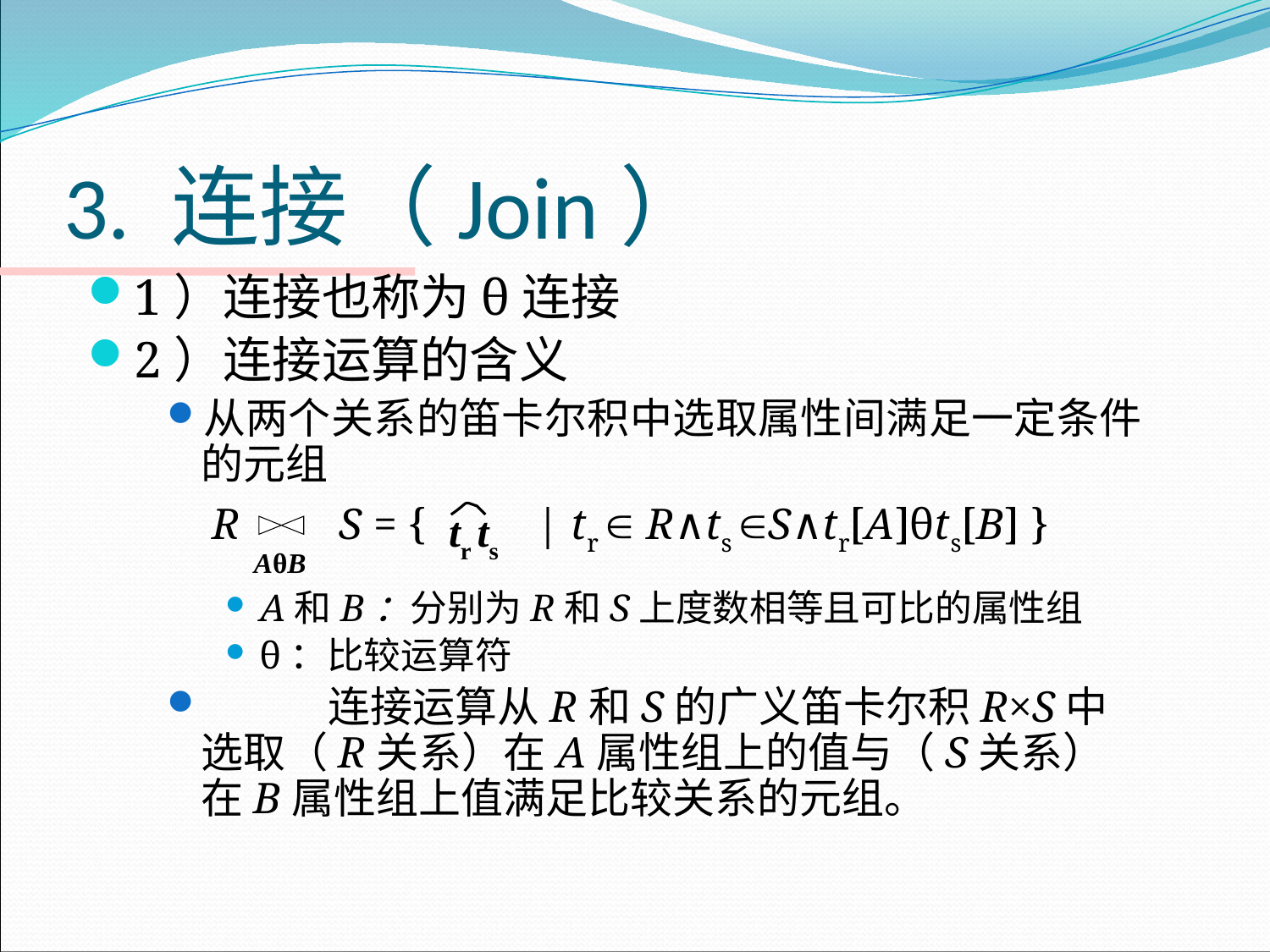

# 3. 连接（Join）
1）连接也称为θ连接
2）连接运算的含义
从两个关系的笛卡尔积中选取属性间满足一定条件的元组
	 R         S = {          | tr ∈ R∧ts ∈S∧tr[A]θts[B] }

A和B：分别为R和S上度数相等且可比的属性组
θ：比较运算符
	连接运算从R和S的广义笛卡尔积R×S中选取（R关系）在A属性组上的值与（S关系）在B属性组上值满足比较关系的元组。

tr ts
 AθB

180